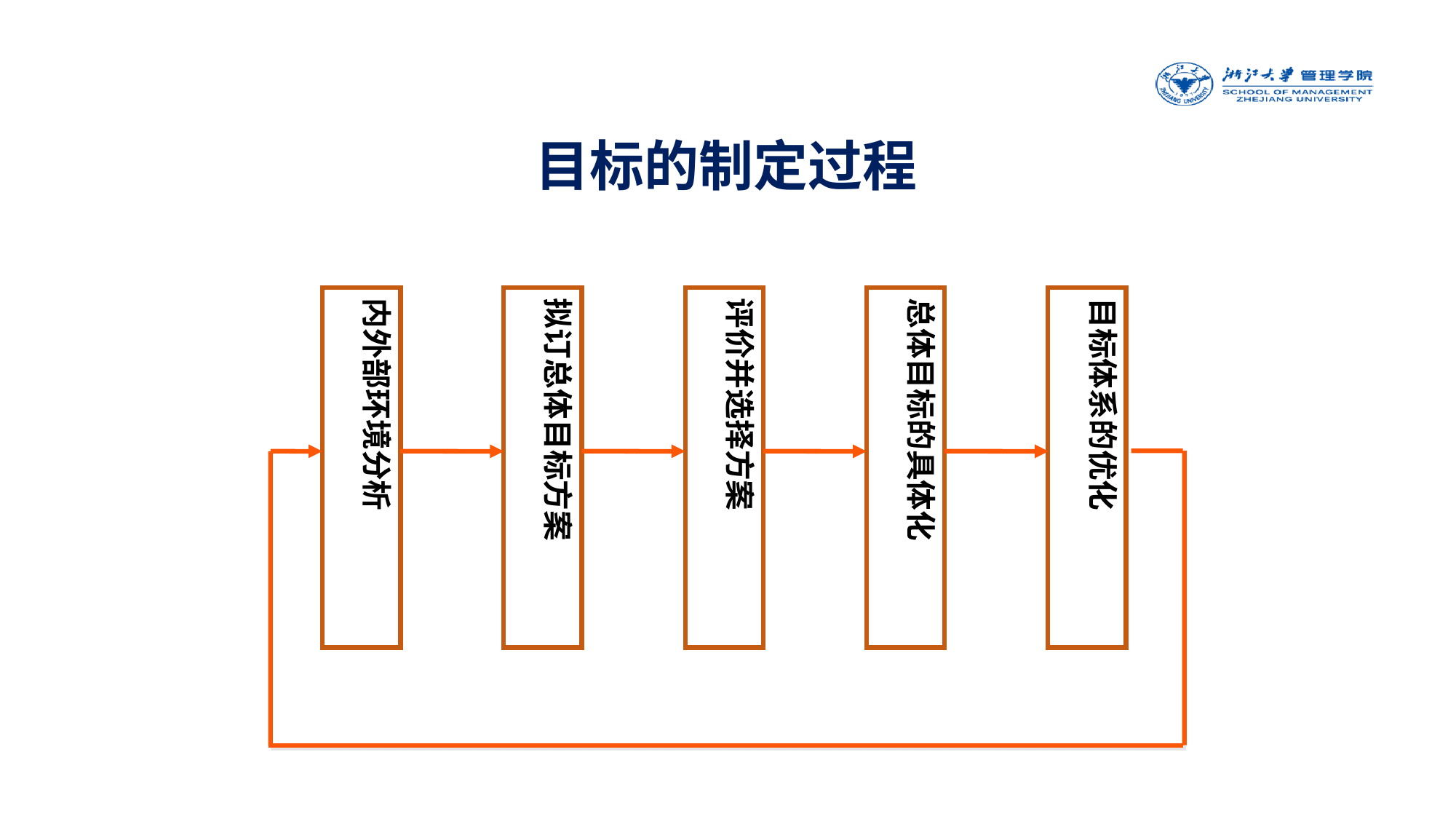

目标的制定过程
内外部环境分析
拟订总体目标方案
评价并选择方案
总体目标的具体化
目标体系的优化